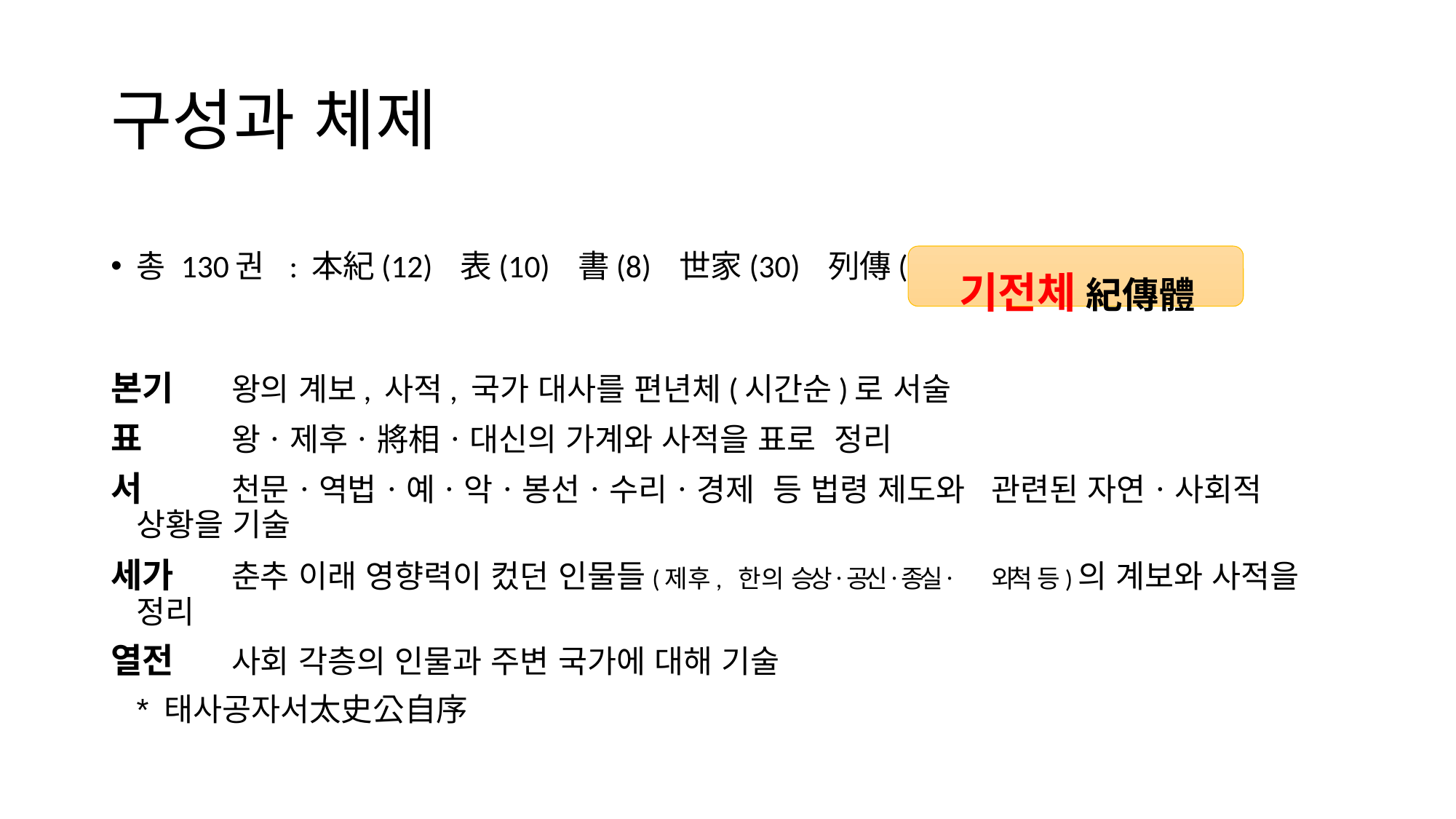

# 구성과 체제
총 130권  : 本紀(12)   表(10)   書(8)   世家(30)   列傳(70)

본기	왕의 계보, 사적, 국가 대사를 편년체(시간순)로 서술
표     	왕ㆍ제후ㆍ將相ㆍ대신의 가계와 사적을 표로  정리
서  	천문ㆍ역법ㆍ예ㆍ악ㆍ봉선ㆍ수리ㆍ경제  등 법령 제도와 	관련된 자연ㆍ사회적 상황을 기술
세가 	춘추 이래 영향력이 컸던 인물들(제후,  한의 승상ㆍ공신ㆍ종실ㆍ 	외척  등)의 계보와 사적을 정리
열전	사회 각층의 인물과 주변 국가에 대해 기술
		* 태사공자서太史公自序

기전체 紀傳體